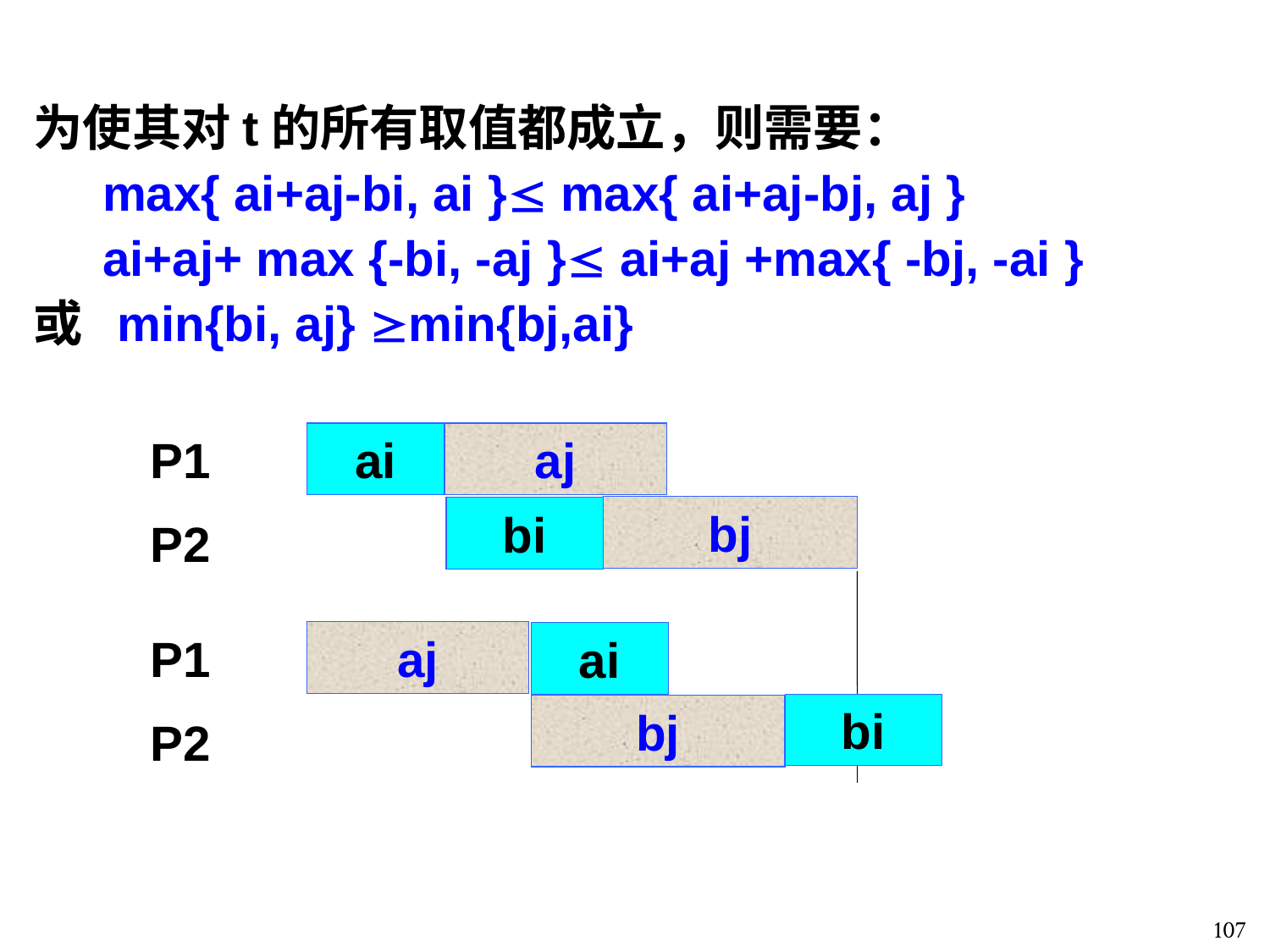

为使其对t的所有取值都成立，则需要：
     max{ ai+aj-bi, ai }≤ max{ ai+aj-bj, aj }
     ai+aj+ max {-bi, -aj }≤ ai+aj +max{ -bj, -ai }
或  min{bi, aj} ≥min{bj,ai}

P1
P2
ai
aj
bj
bi

P1
P2
aj
ai
bi
bj
107